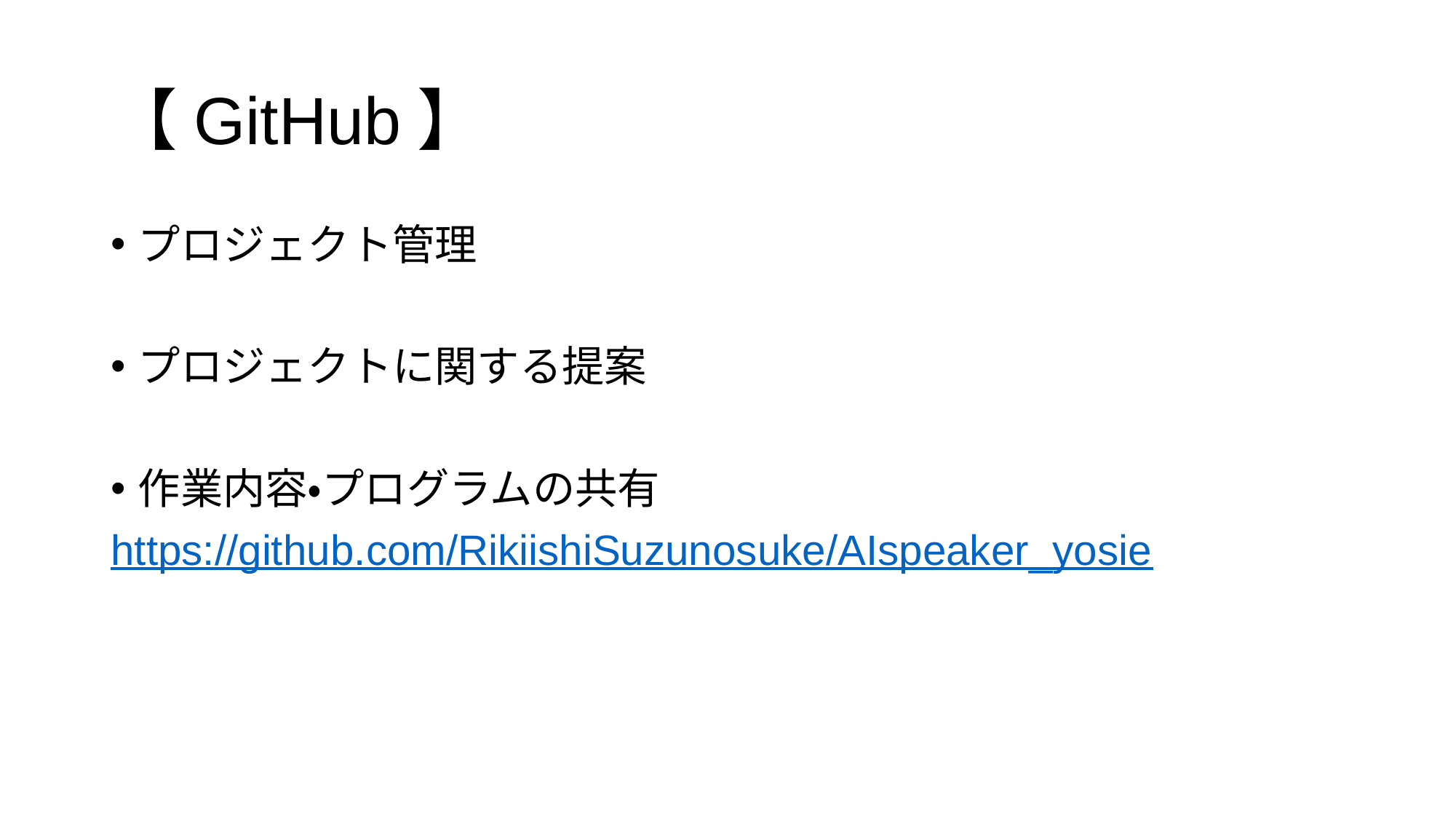

# 【GitHub】
プロジェクト管理

プロジェクトに関する提案

作業内容・プログラムの共有
https://github.com/RikiishiSuzunosuke/AIspeaker_yosie